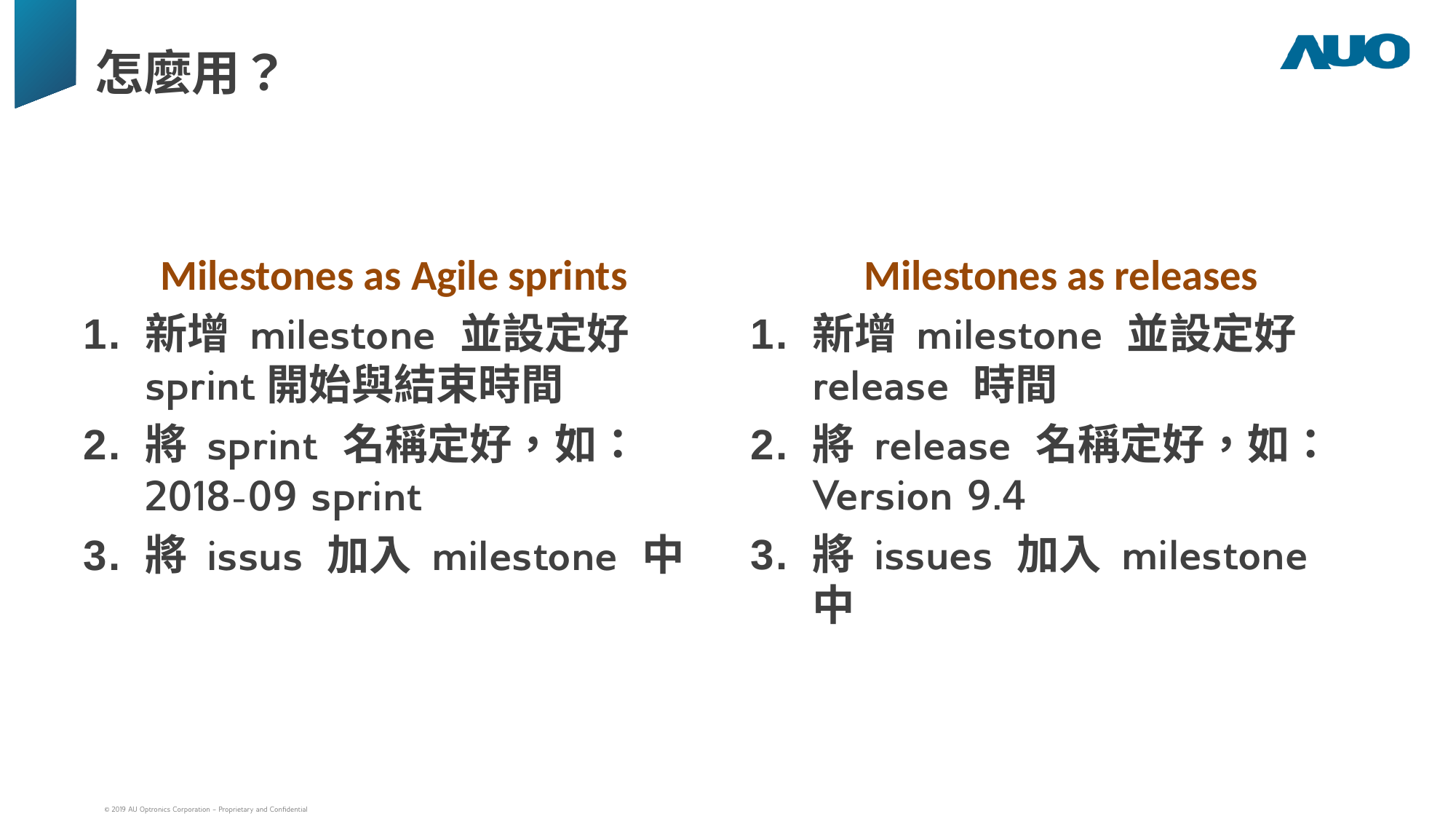

# 怎麼用？
Milestones as Agile sprints
新增 milestone 並設定好sprint開始與結束時間
將 sprint 名稱定好，如：2018-09 sprint
將 issus 加入 milestone 中
Milestones as releases
新增 milestone 並設定好release 時間
將 release 名稱定好，如：Version 9.4
將 issues 加入 milestone 中